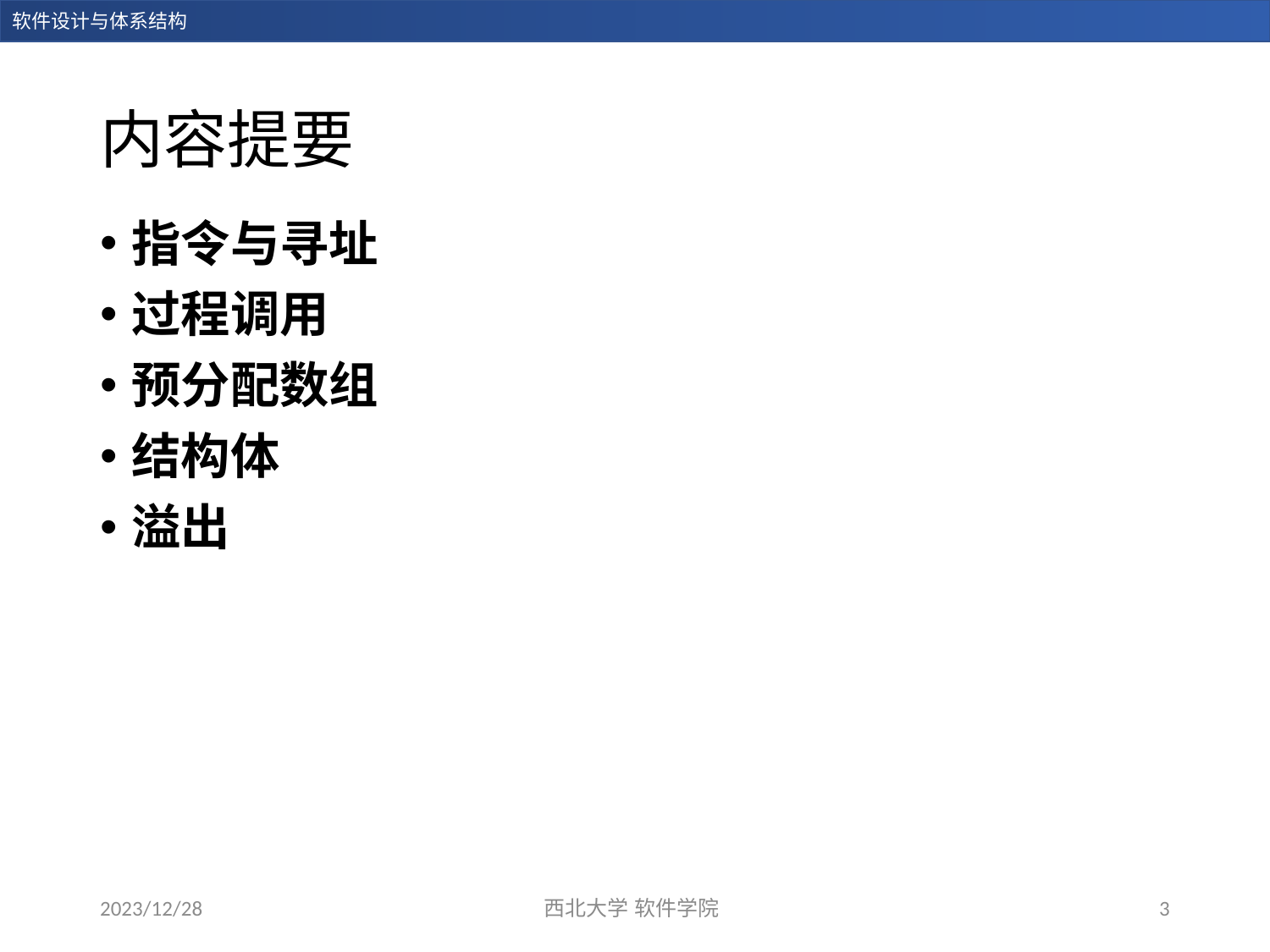

# 内容提要
指令与寻址
过程调用
预分配数组
结构体
溢出
2023/12/28
西北大学 软件学院
3